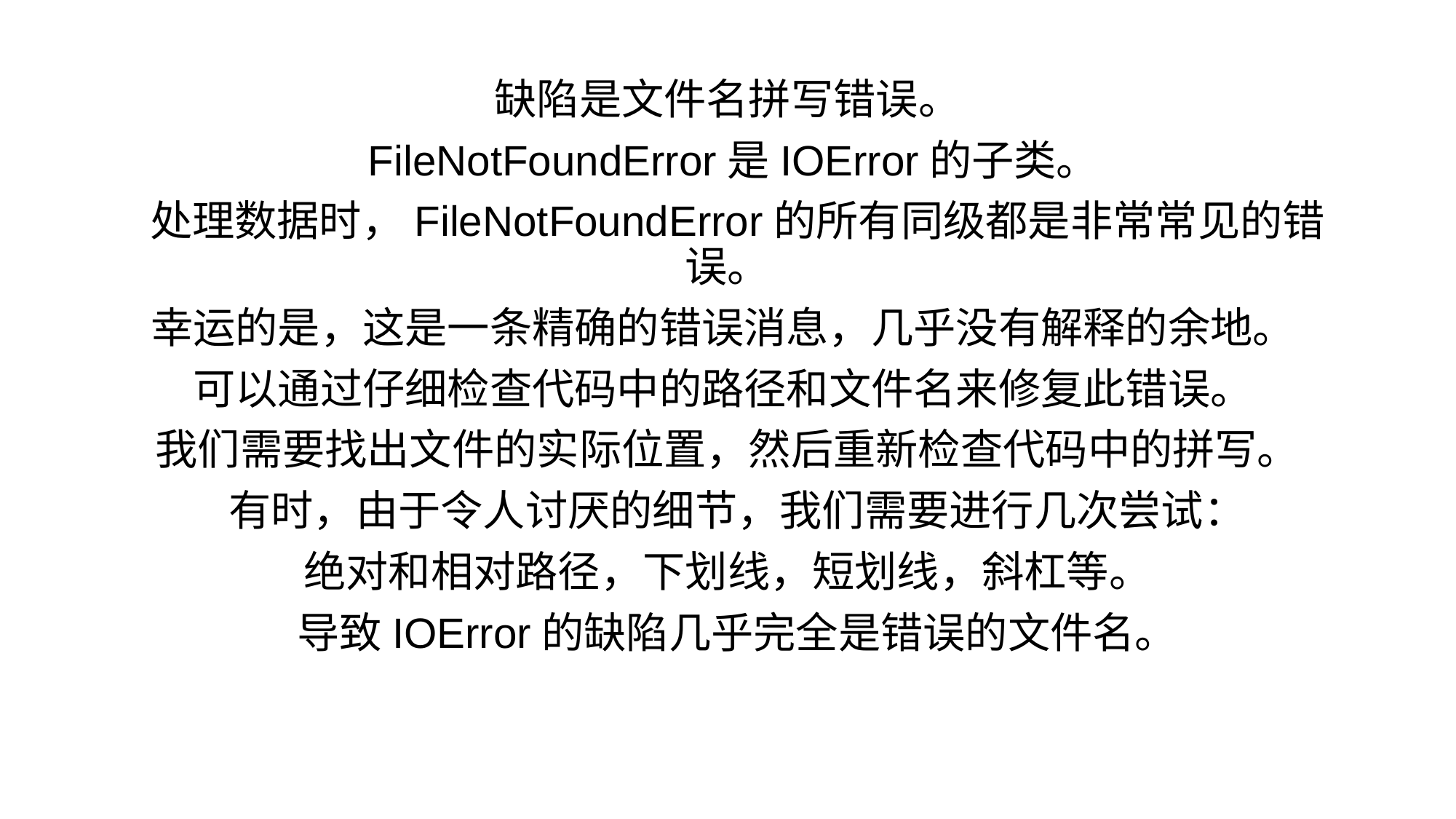

缺陷是文件名拼写错误。
 FileNotFoundError是IOError的子类。
 处理数据时，FileNotFoundError的所有同级都是非常常见的错误。
幸运的是，这是一条精确的错误消息，几乎没有解释的余地。
可以通过仔细检查代码中的路径和文件名来修复此错误。
我们需要找出文件的实际位置，然后重新检查代码中的拼写。
 有时，由于令人讨厌的细节，我们需要进行几次尝试：
绝对和相对路径，下划线，短划线，斜杠等。
 导致IOError的缺陷几乎完全是错误的文件名。